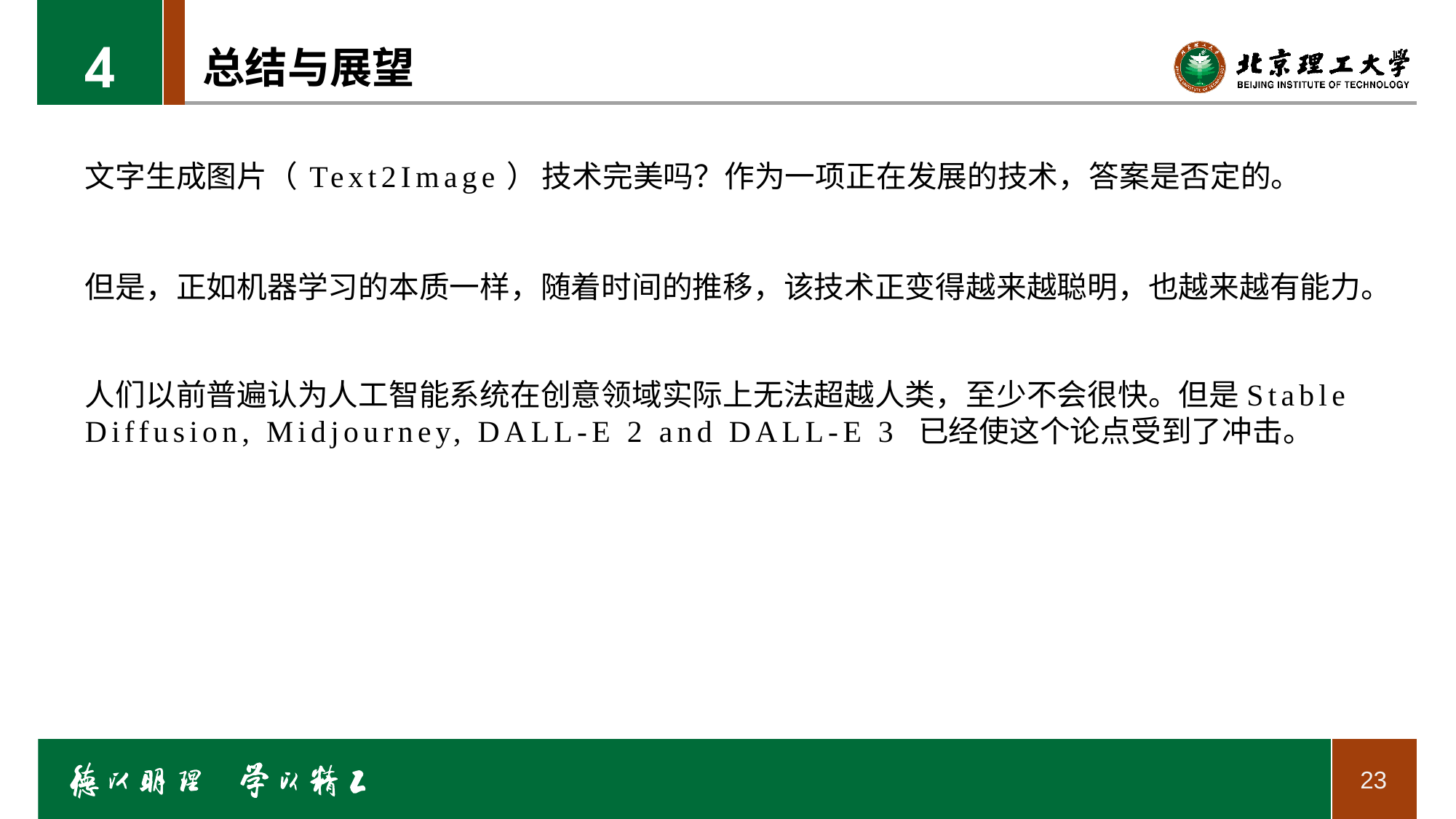

4
# 总结与展望
文字生成图片（Text2Image）技术完美吗？作为一项正在发展的技术，答案是否定的。
但是，正如机器学习的本质一样，随着时间的推移，该技术正变得越来越聪明，也越来越有能力。
人们以前普遍认为人工智能系统在创意领域实际上无法超越人类，至少不会很快。但是Stable Diffusion, Midjourney, DALL-E 2 and DALL-E 3 已经使这个论点受到了冲击。